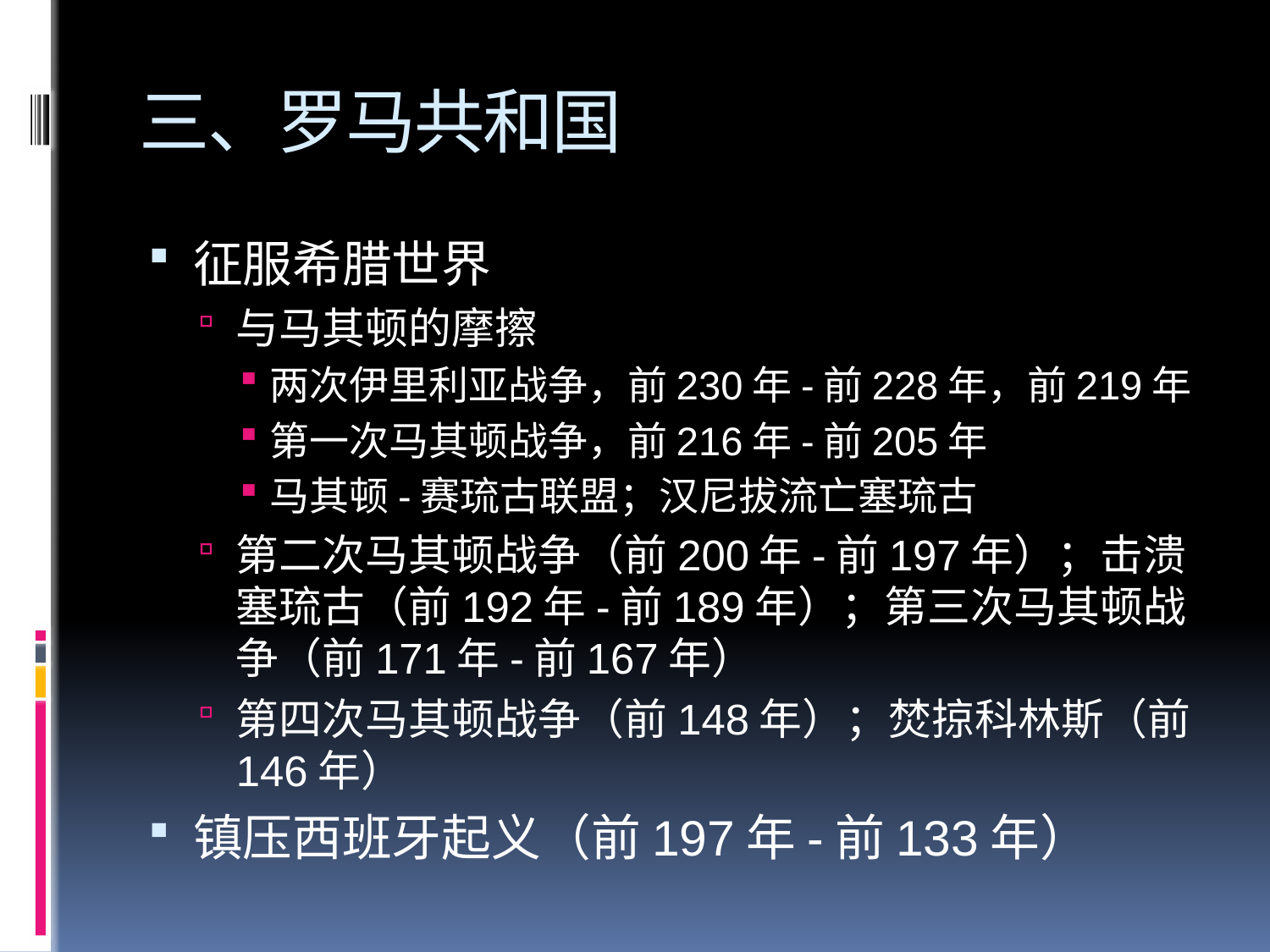

# 三、罗马共和国
征服希腊世界
与马其顿的摩擦
两次伊里利亚战争，前230年-前228年，前219年
第一次马其顿战争，前216年-前205年
马其顿-赛琉古联盟；汉尼拔流亡塞琉古
第二次马其顿战争（前200年-前197年）；击溃塞琉古（前192年-前189年）；第三次马其顿战争（前171年-前167年）
第四次马其顿战争（前148年）；焚掠科林斯（前146年）
镇压西班牙起义（前197年-前133年）